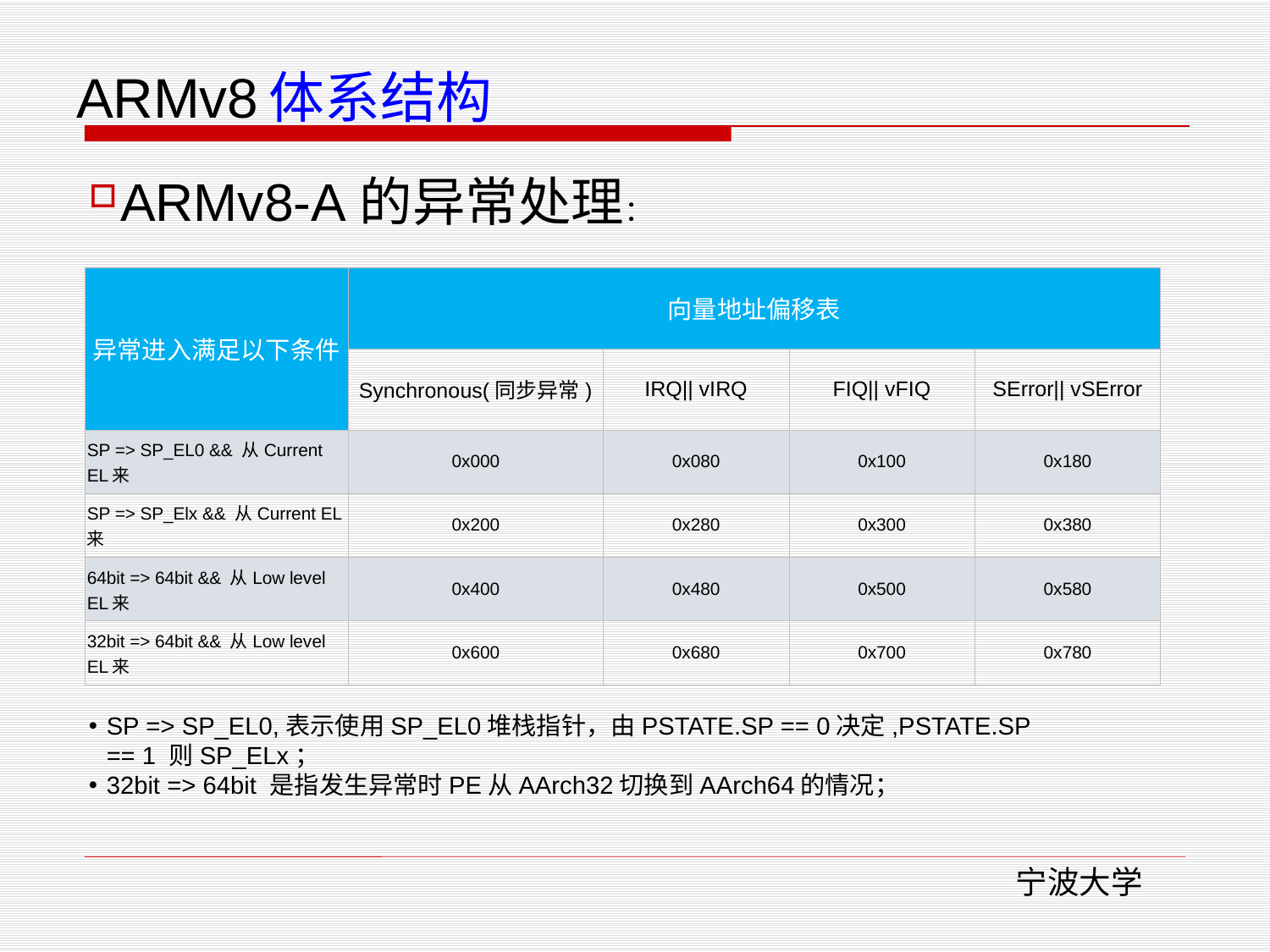

# ARMv8体系结构
ARMv8-A的异常处理：
| 异常进入满足以下条件 | 向量地址偏移表 |  |  |  |
| --- | --- | --- | --- | --- |
|  | Synchronous(同步异常) | IRQ|| vIRQ | FIQ|| vFIQ | SError|| vSError |
| SP => SP\_EL0 && 从Current EL来 | 0x000 | 0x080 | 0x100 | 0x180 |
| SP => SP\_Elx && 从Current EL来 | 0x200 | 0x280 | 0x300 | 0x380 |
| 64bit => 64bit && 从Low level EL来 | 0x400 | 0x480 | 0x500 | 0x580 |
| 32bit => 64bit && 从Low level EL来 | 0x600 | 0x680 | 0x700 | 0x780 |
SP => SP_EL0,表示使用SP_EL0堆栈指针，由PSTATE.SP == 0决定,PSTATE.SP == 1 则SP_ELx；
32bit => 64bit 是指发生异常时PE从AArch32切换到AArch64的情况；